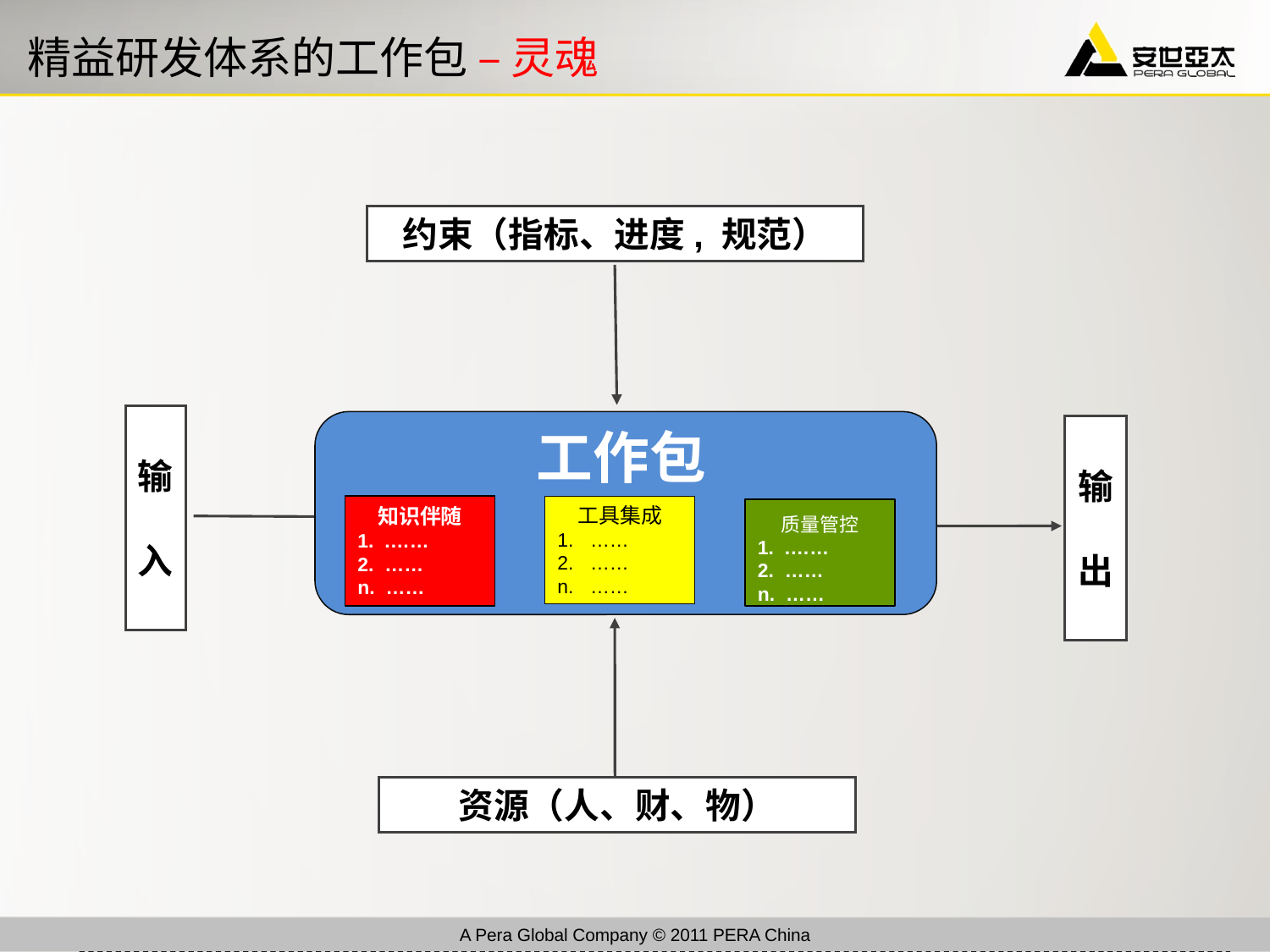

# 精益研发体系的工作包 – 灵魂
约束（指标、进度, 规范）

输

入

工作包

输

出

资源（人、财、物）
知识伴随
1.  .……
2.  ……
n.  ……
工具集成
1.   ……
2.   ……
n.   ……
质量管控
1.  .……
2.  ……
n.  ……
A Pera Global Company © 2011 PERA China